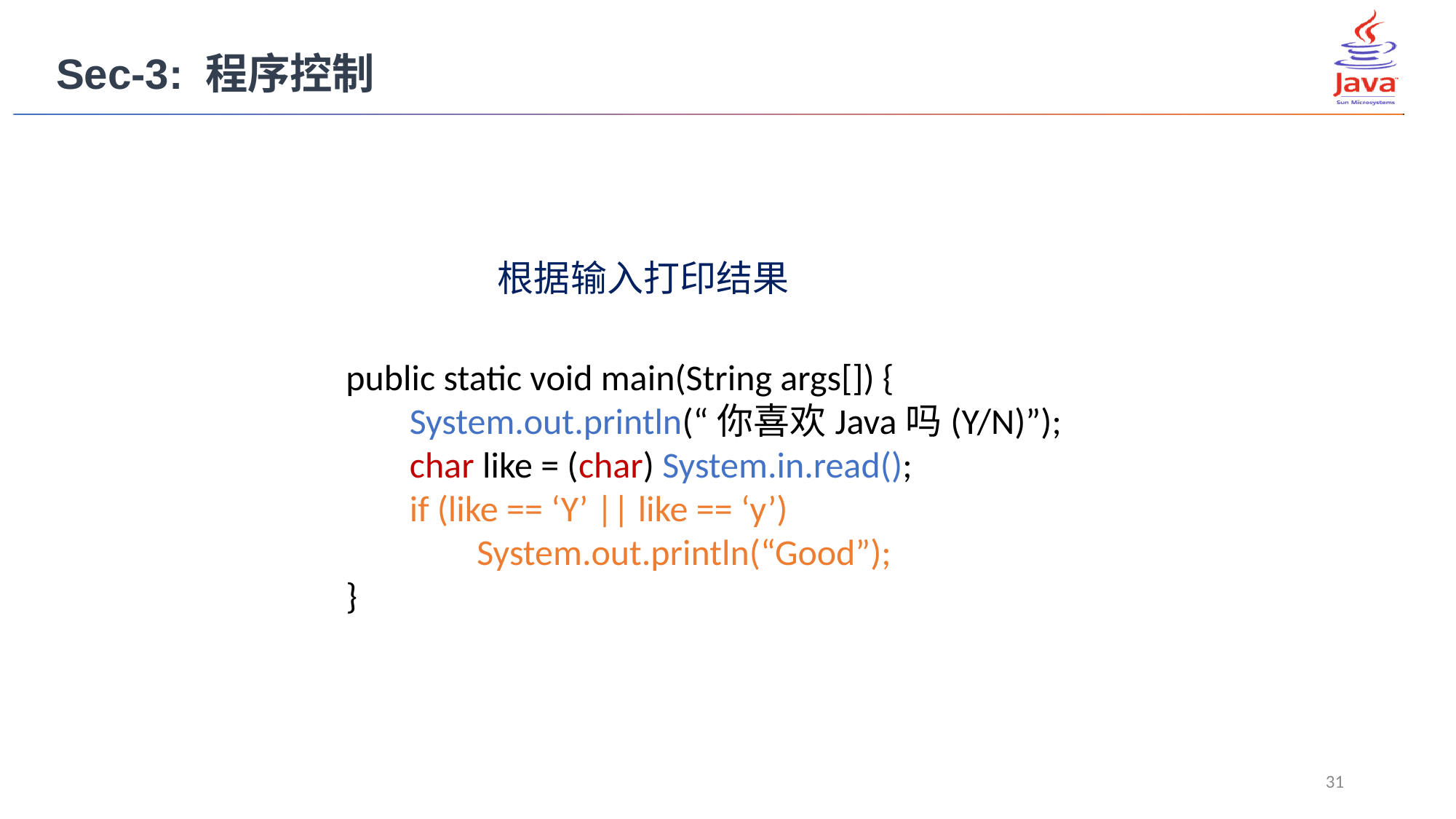

Sec-3: 程序控制
根据输入打印结果
public static void main(String args[]) {
	System.out.println(“你喜欢Java吗(Y/N)”);
	char like = (char) System.in.read();
	if (like == ‘Y’ || like == ‘y’)
                System.out.println(“Good”);
}
31